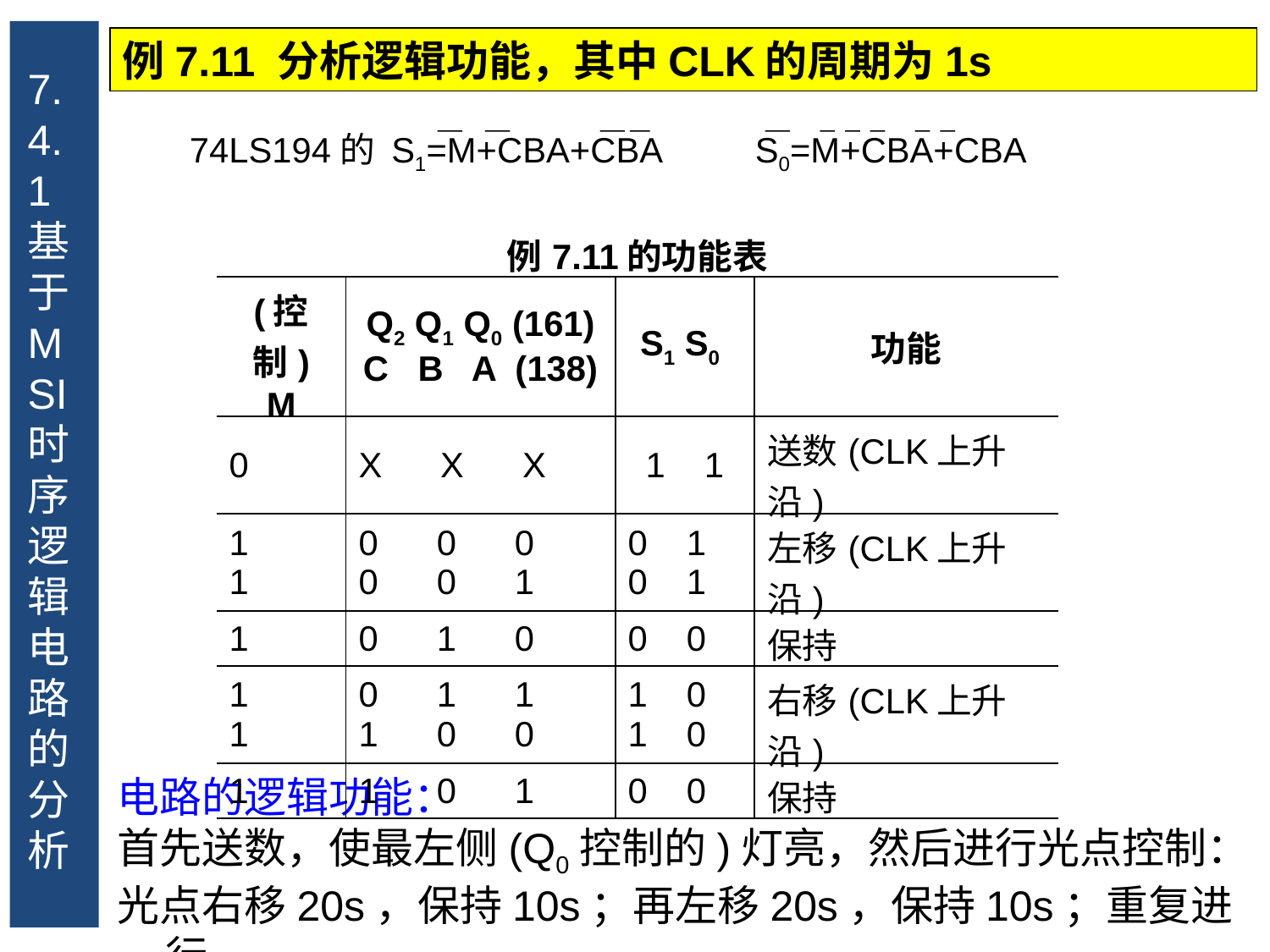

7.4.1 基于MSI时序逻辑电路的分析
例7.11 分析逻辑功能，其中CLK的周期为1s
74LS194的 S1=M+CBA+CBA    	 S0=M+CBA+CBA

| 例7.11的功能表 |  |  |  |
| --- | --- | --- | --- |
| (控制) M | Q2 Q1 Q0 (161) C B A (138) | S1 S0 | 功能 |
| 0 | X X X | 1 1 | 送数(CLK上升沿) |
| 1 1 | 0 0 0 0 0 1 | 0 1 0 1 | 左移(CLK上升沿) |
| 1 | 0 1 0 | 0 0 | 保持 |
| 1 1 | 0 1 1 1 0 0 | 1 0 1 0 | 右移(CLK上升沿) |
| 1 | 1 0 1 | 0 0 | 保持 |
电路的逻辑功能：
首先送数，使最左侧(Q0控制的)灯亮，然后进行光点控制：
光点右移20s，保持10s；再左移20s，保持10s；重复进行